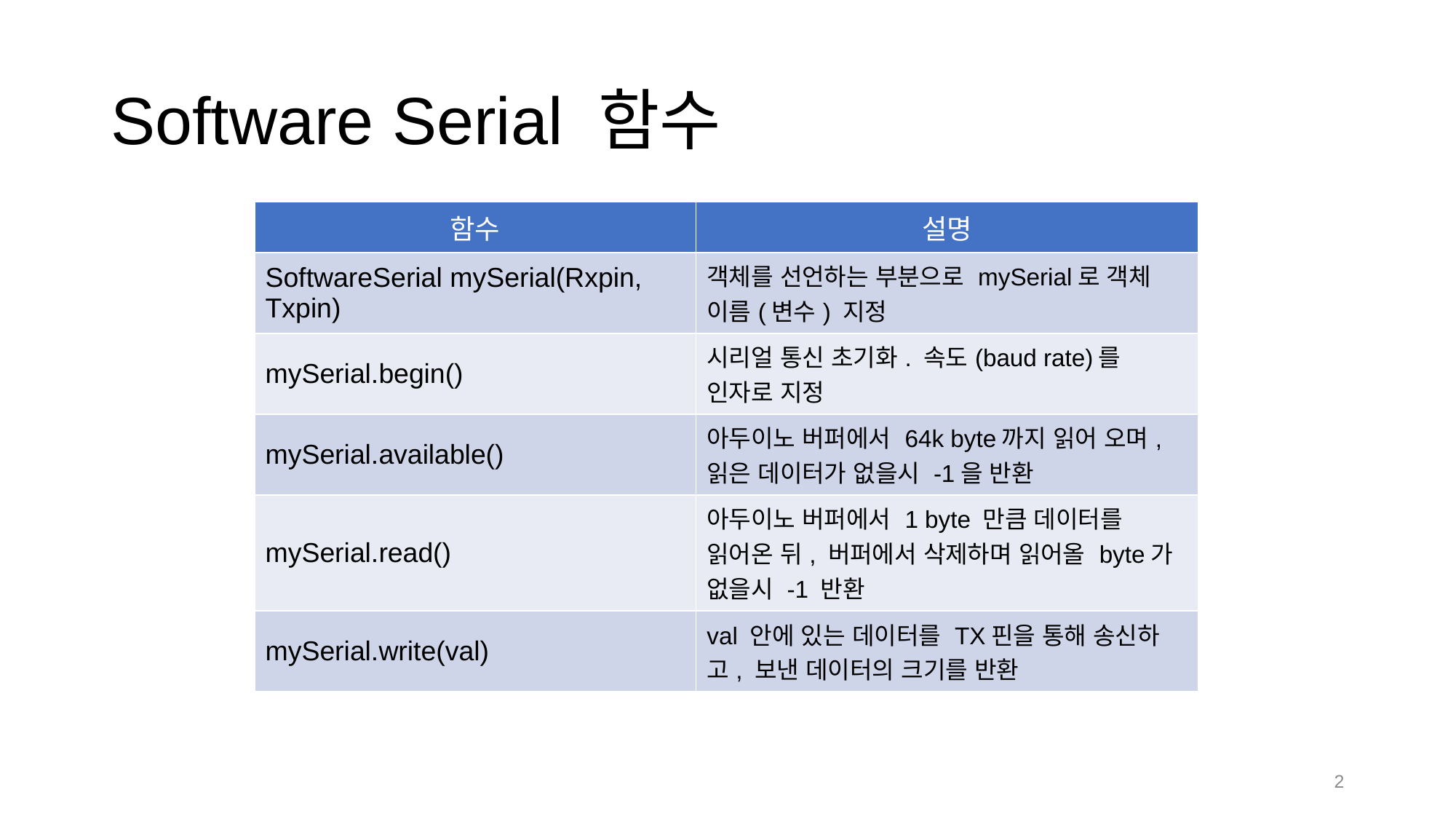

# Software Serial 함수
| 함수 | 설명 |
| --- | --- |
| SoftwareSerial mySerial(Rxpin, Txpin) | 객체를 선언하는 부분으로 mySerial로 객체 이름(변수) 지정 |
| mySerial.begin() | 시리얼 통신 초기화. 속도(baud rate)를 인자로 지정 |
| mySerial.available() | 아두이노 버퍼에서 64k byte까지 읽어 오며, 읽은 데이터가 없을시 -1을 반환 |
| mySerial.read() | 아두이노 버퍼에서 1 byte 만큼 데이터를 읽어온 뒤, 버퍼에서 삭제하며 읽어올 byte가 없을시 -1 반환 |
| mySerial.write(val) | val 안에 있는 데이터를 TX핀을 통해 송신하고, 보낸 데이터의 크기를 반환 |
2